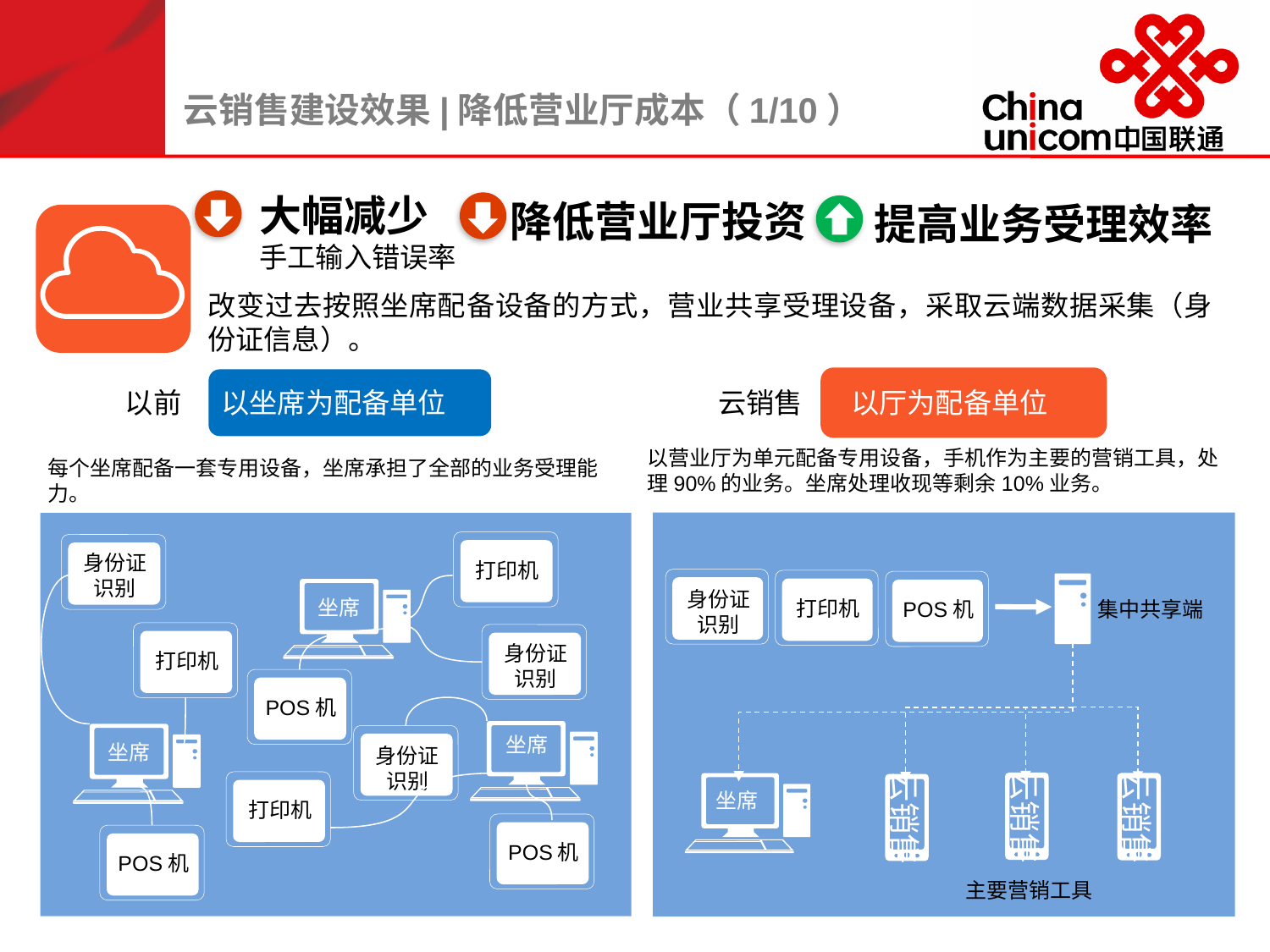

云销售建设效果|降低营业厅成本（1/10）
大幅减少
手工输入错误率

降低营业厅投资

提高业务受理效率

改变过去按照坐席配备设备的方式，营业共享受理设备，采取云端数据采集（身份证信息）。

以前
以坐席为配备单位
云销售
以厅为配备单位
以营业厅为单元配备专用设备，手机作为主要的营销工具，处理90%的业务。坐席处理收现等剩余10%业务。
每个坐席配备一套专用设备，坐席承担了全部的业务受理能力。

身份证
识别

打印机

POS机

集中共享端

云销售

云销售

云销售
坐席
主要营销工具
50

打印机

身份证
识别

坐席

打印机

身份证
识别

POS机

坐席

身份证
识别
坐席

打印机

POS机

POS机